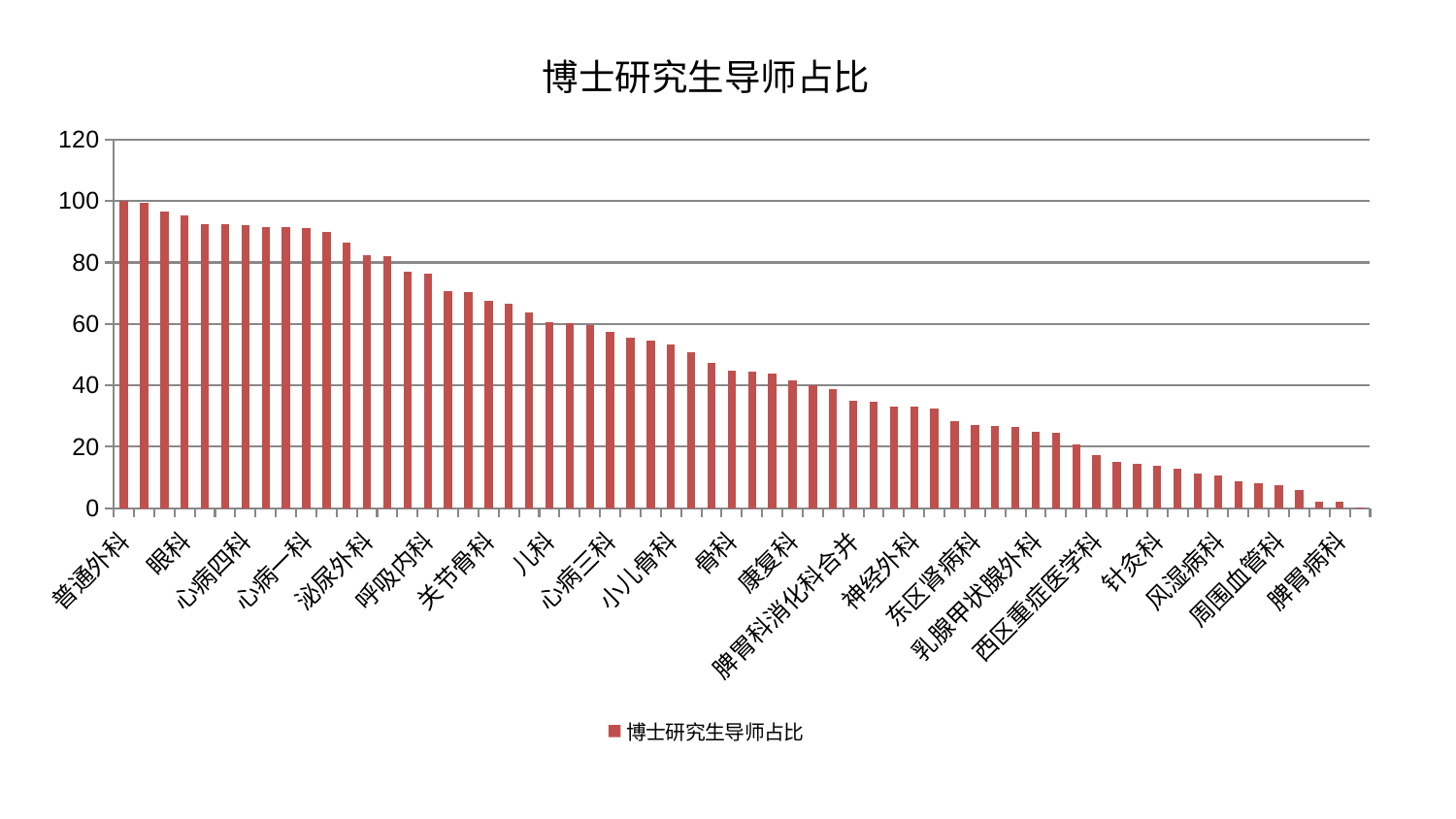

### Chart: 博士研究生导师占比

| Category | 博士研究生导师占比 |
|---|---|
| 普通外科 | 100.0 |
| 消化内科 | 99.52222845628611 |
| 脊柱骨科 | 96.54323589277189 |
| 眼科 | 95.31706681856593 |
| 小儿推拿科 | 92.48554145236048 |
| 产科 | 92.43873494820977 |
| 心病四科 | 92.17200318104621 |
| 耳鼻喉科 | 91.57530085718912 |
| 神经内科 | 91.47912480717929 |
| 心病一科 | 91.33185618892573 |
| 妇二科 | 89.87374628458495 |
| 皮肤科 | 86.55985708368218 |
| 泌尿外科 | 82.2657054269519 |
| 肾病科 | 82.22514250449952 |
| 肝胆外科 | 77.06882121757909 |
| 呼吸内科 | 76.25788425776682 |
| 内分泌科 | 70.60848823232166 |
| 脑病三科 | 70.2475832981018 |
| 关节骨科 | 67.54476424835912 |
| 胸外科 | 66.7029121384067 |
| 肾脏内科 | 63.76415706466584 |
| 儿科 | 60.53538743582462 |
| 中医经典科 | 60.26647853466795 |
| 美容皮肤科 | 59.652662941386446 |
| 心病三科 | 57.56106584481734 |
| 血液科 | 55.59381379636785 |
| 运动损伤骨科 | 54.46733106454988 |
| 小儿骨科 | 53.28348215409137 |
| 显微骨科 | 50.647760095608525 |
| 创伤骨科 | 47.32222612423322 |
| 骨科 | 44.89980159606721 |
| 男科 | 44.54501238331347 |
| 中医外治中心 | 43.878057118862 |
| 康复科 | 41.71755453296596 |
| 身心医学科 | 39.964129925738014 |
| 妇科 | 38.77491879279335 |
| 脾胃科消化科合并 | 34.96663817404542 |
| 脑病二科 | 34.7744913884513 |
| 妇科妇二科合并 | 33.13587130486847 |
| 神经外科 | 33.01274201574128 |
| 老年医学科 | 32.41336558030144 |
| 东区重症医学科 | 28.32725693537394 |
| 东区肾病科 | 27.0726333051477 |
| 医院 | 26.661669848808135 |
| 综合内科 | 26.377237848277566 |
| 乳腺甲状腺外科 | 24.98259822175152 |
| 推拿科 | 24.426814743118534 |
| 肿瘤内科 | 20.800563301670934 |
| 西区重症医学科 | 17.43766661525573 |
| 心血管内科 | 15.034007580992782 |
| 心病二科 | 14.40322300328252 |
| 针灸科 | 13.762817396513944 |
| 肝病科 | 12.78371298980582 |
| 口腔科 | 11.16986900190565 |
| 风湿病科 | 10.756211924745259 |
| 脑病一科 | 8.661559770837057 |
| 重症医学科 | 8.067914303913199 |
| 周围血管科 | 7.462301152760134 |
| 肛肠科 | 6.095939280133266 |
| 治未病中心 | 2.2490796747730624 |
| 脾胃病科 | 2.2436599277814233 |
| 微创骨科 | 0.3137166992272278 |
143